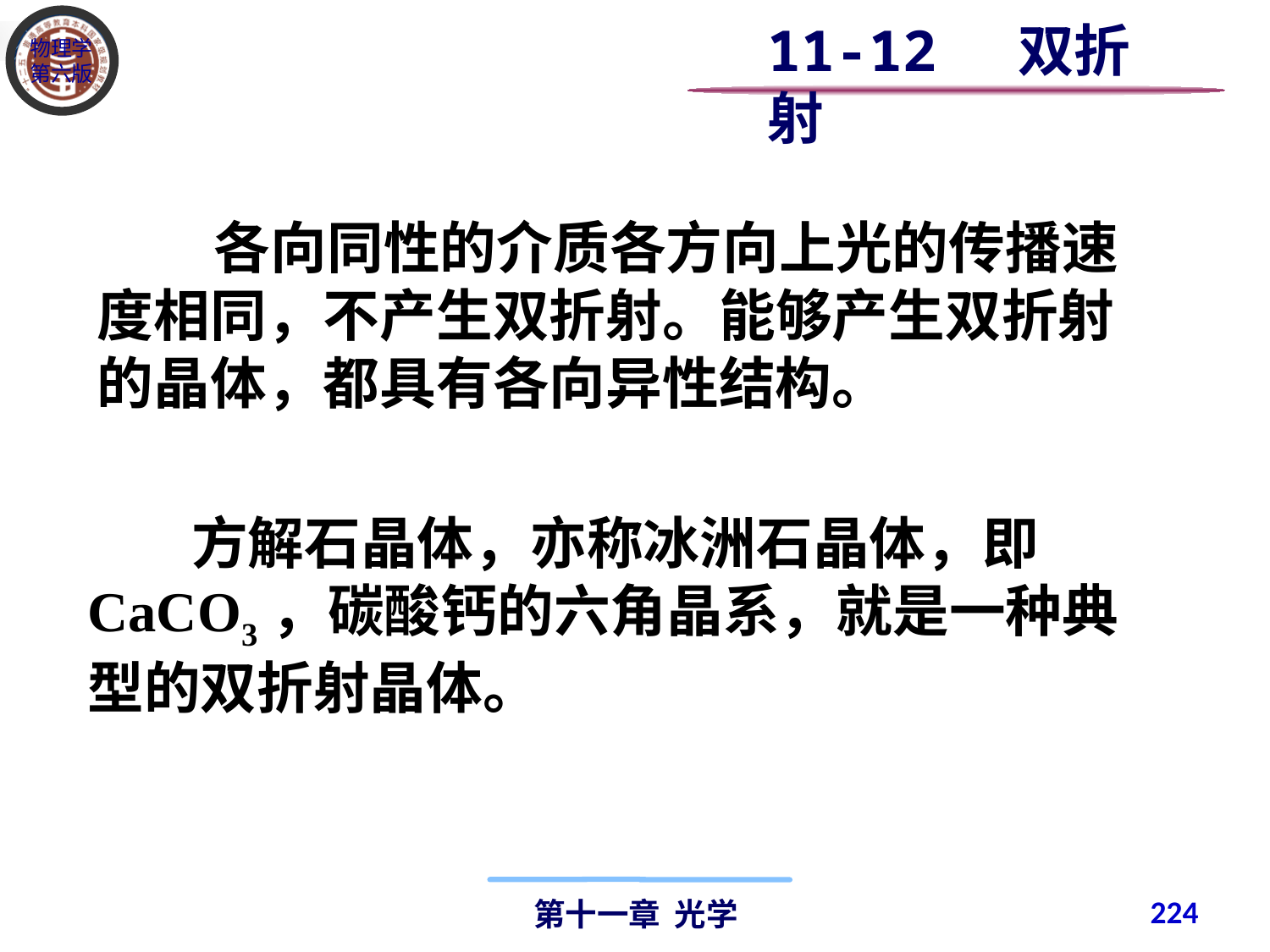

11-12  双折射

        各向同性的介质各方向上光的传播速度相同，不产生双折射。能够产生双折射的晶体，都具有各向异性结构。
       方解石晶体，亦称冰洲石晶体，即CaCO3，碳酸钙的六角晶系，就是一种典型的双折射晶体。
224